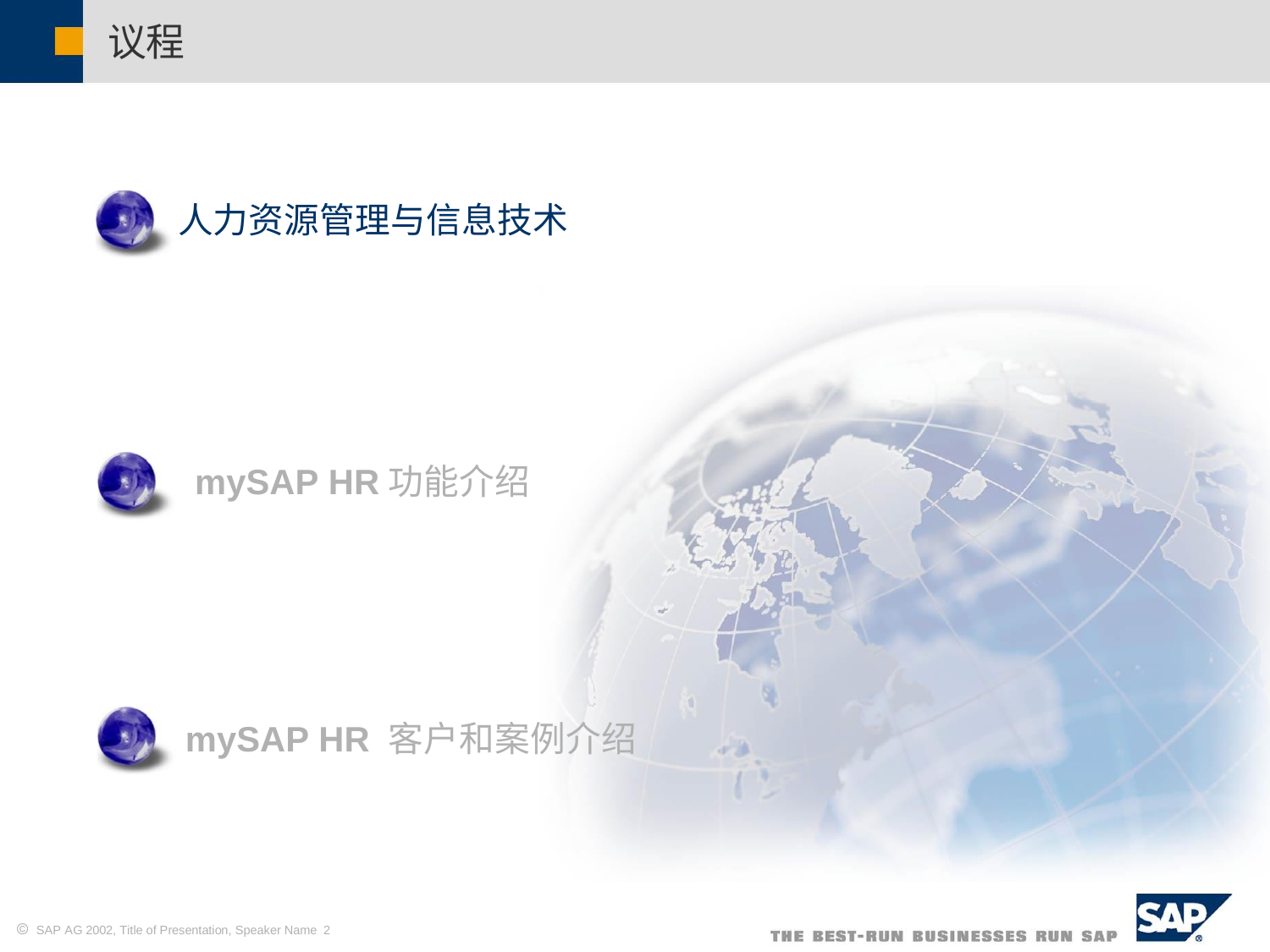

议程

人力资源管理与信息技术

mySAP HR功能介绍

mySAP HR 客户和案例介绍
©  SAP AG 2002, Title of Presentation, Speaker Name  2